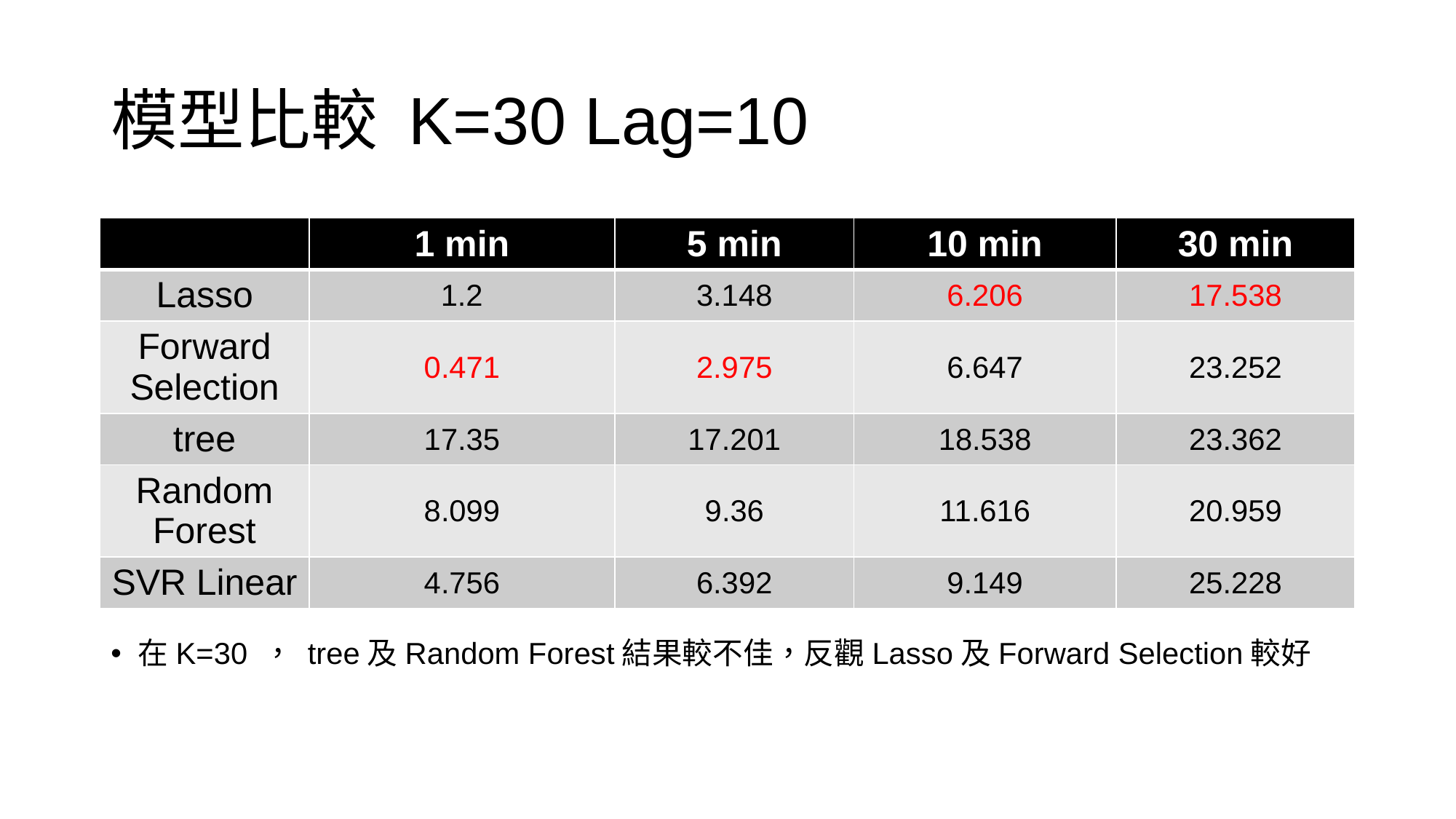

# 模型比較 K=30 Lag=10
|  | 1 min | 5 min | 10 min | 30 min |
| --- | --- | --- | --- | --- |
| Lasso | 1.2 | 3.148 | 6.206 | 17.538 |
| Forward Selection | 0.471 | 2.975 | 6.647 | 23.252 |
| tree | 17.35 | 17.201 | 18.538 | 23.362 |
| Random Forest | 8.099 | 9.36 | 11.616 | 20.959 |
| SVR Linear | 4.756 | 6.392 | 9.149 | 25.228 |
在K=30 ， tree及Random Forest結果較不佳，反觀Lasso及Forward Selection較好